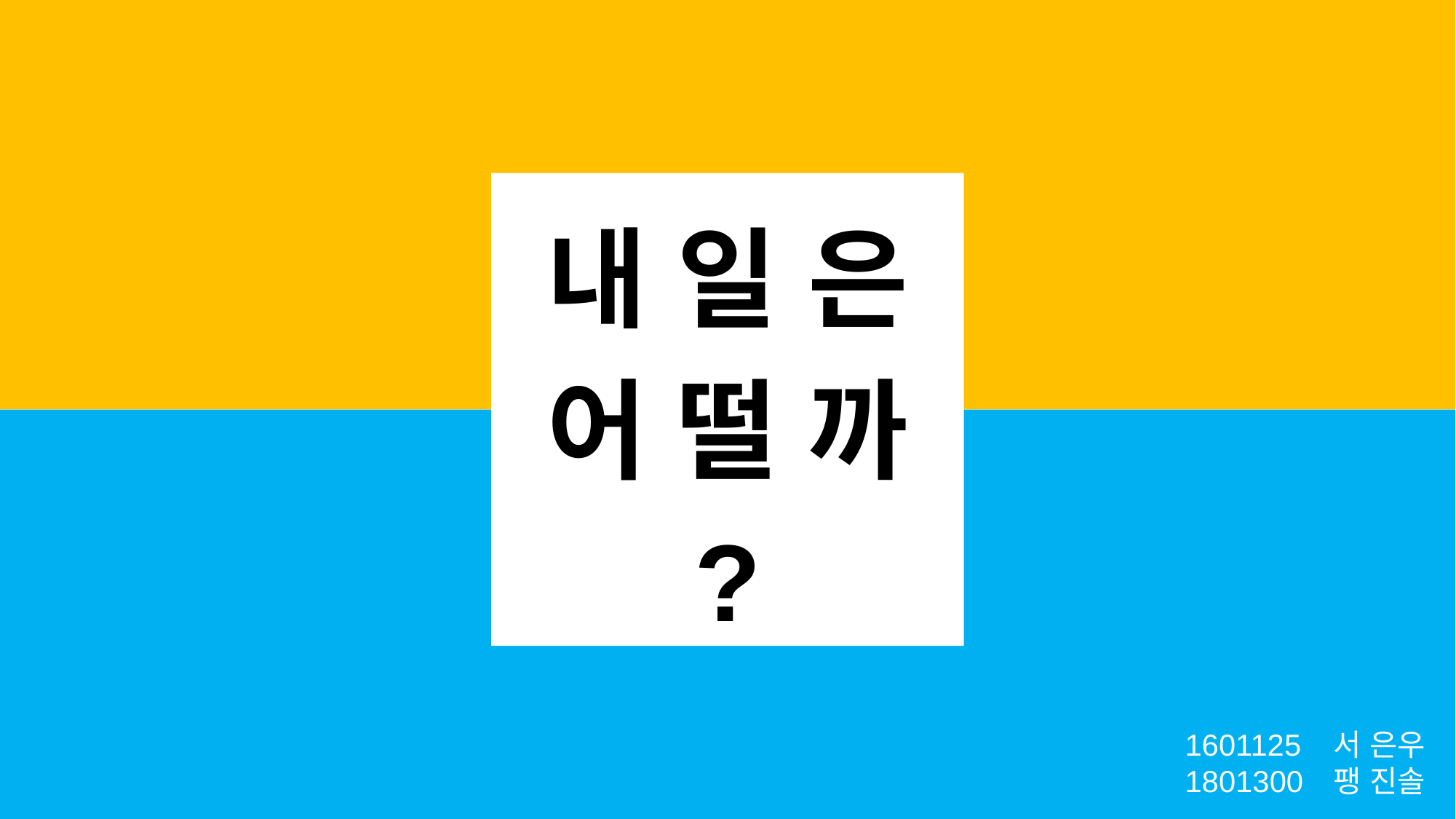

내 일 은

어 떨 까

?

1601125
1801300
서 은우
팽 진솔